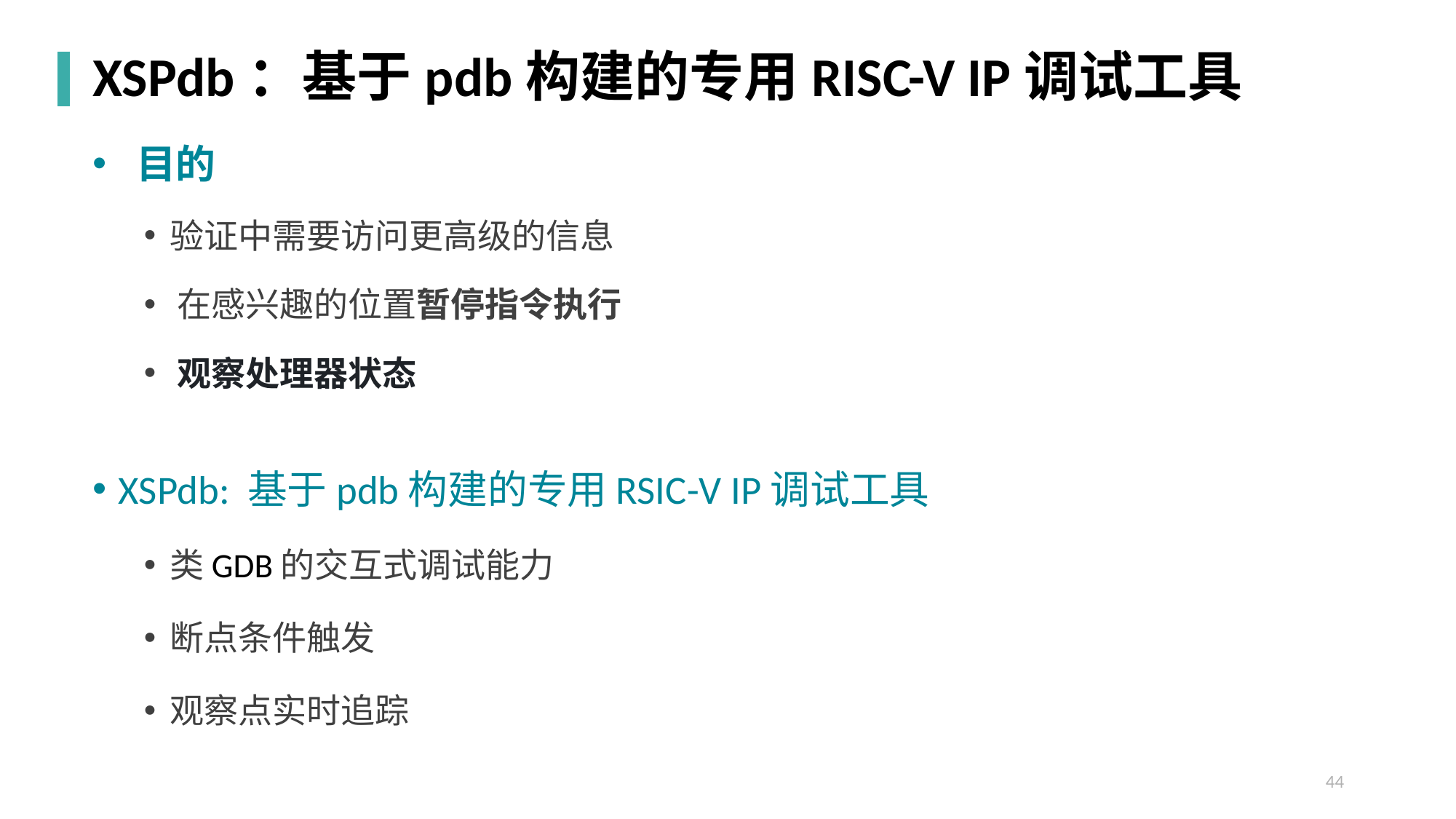

# 开源众包验证实践效果
XSPdb：基于pdb构建的专用RISC-V IP调试工具
 目的
验证中需要访问更高级的信息
​​在感兴趣的位置暂停指令执行
​​观察处理器状态​

XSPdb: 基于pdb构建的专用RSIC-V IP调试工具
类GDB的交互式调试能力
断点条件触发
观察点实时追踪

44